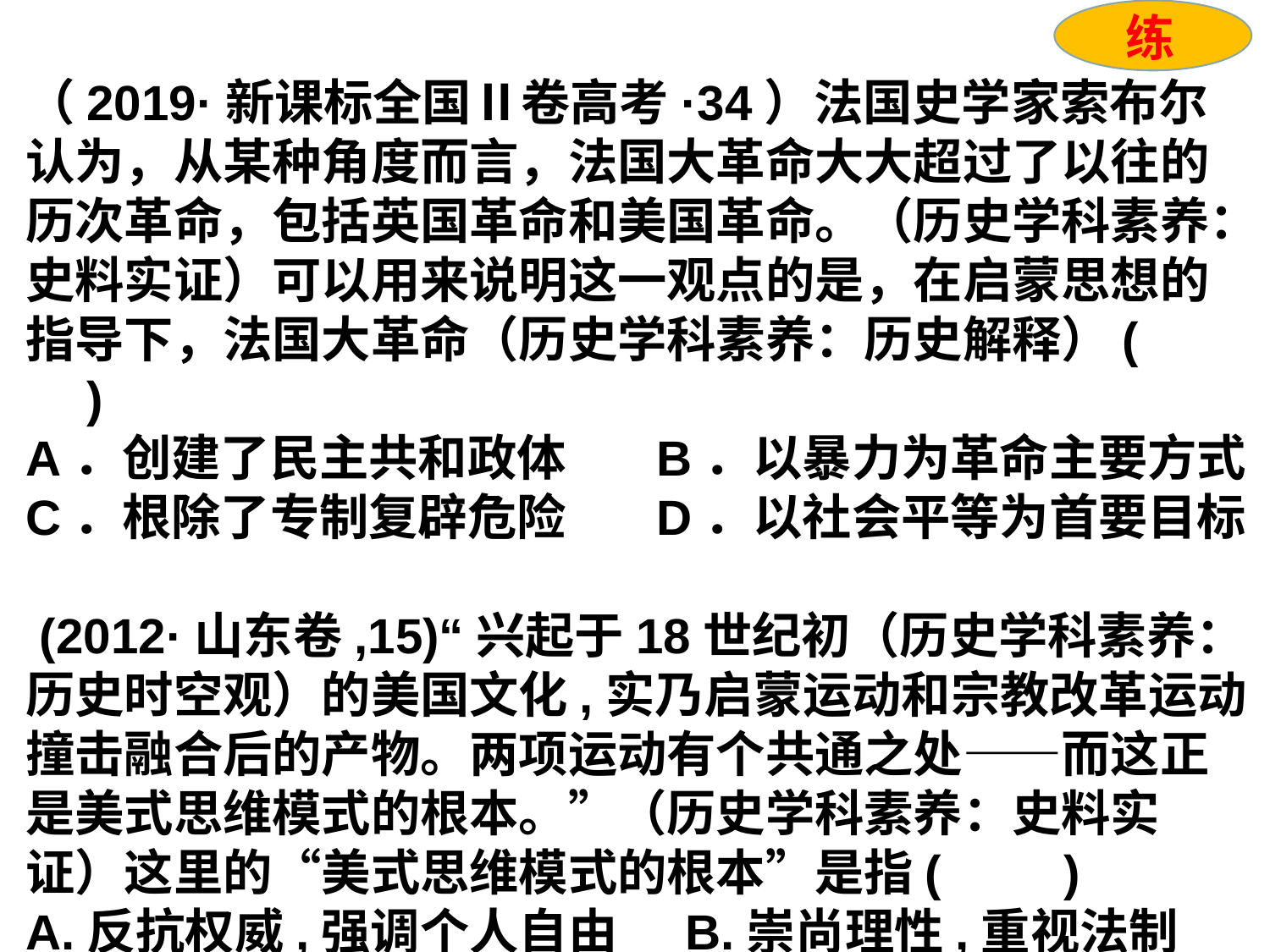

练

（2019·新课标全国Ⅱ卷高考·34）法国史学家索布尔认为，从某种角度而言，法国大革命大大超过了以往的历次革命，包括英国革命和美国革命。（历史学科素养：史料实证）可以用来说明这一观点的是，在启蒙思想的指导下，法国大革命（历史学科素养：历史解释）(　　)
A．创建了民主共和政体       B．以暴力为革命主要方式
C．根除了专制复辟危险       D．以社会平等为首要目标

 (2012·山东卷,15)“兴起于18世纪初（历史学科素养：历史时空观）的美国文化,实乃启蒙运动和宗教改革运动撞击融合后的产物。两项运动有个共通之处——而这正是美式思维模式的根本。”（历史学科素养：史料实证）这里的“美式思维模式的根本”是指(　　)
A.反抗权威,强调个人自由     B.崇尚理性,重视法制
C.崇尚理性,强调个人自由     D.反抗权威,重视法制